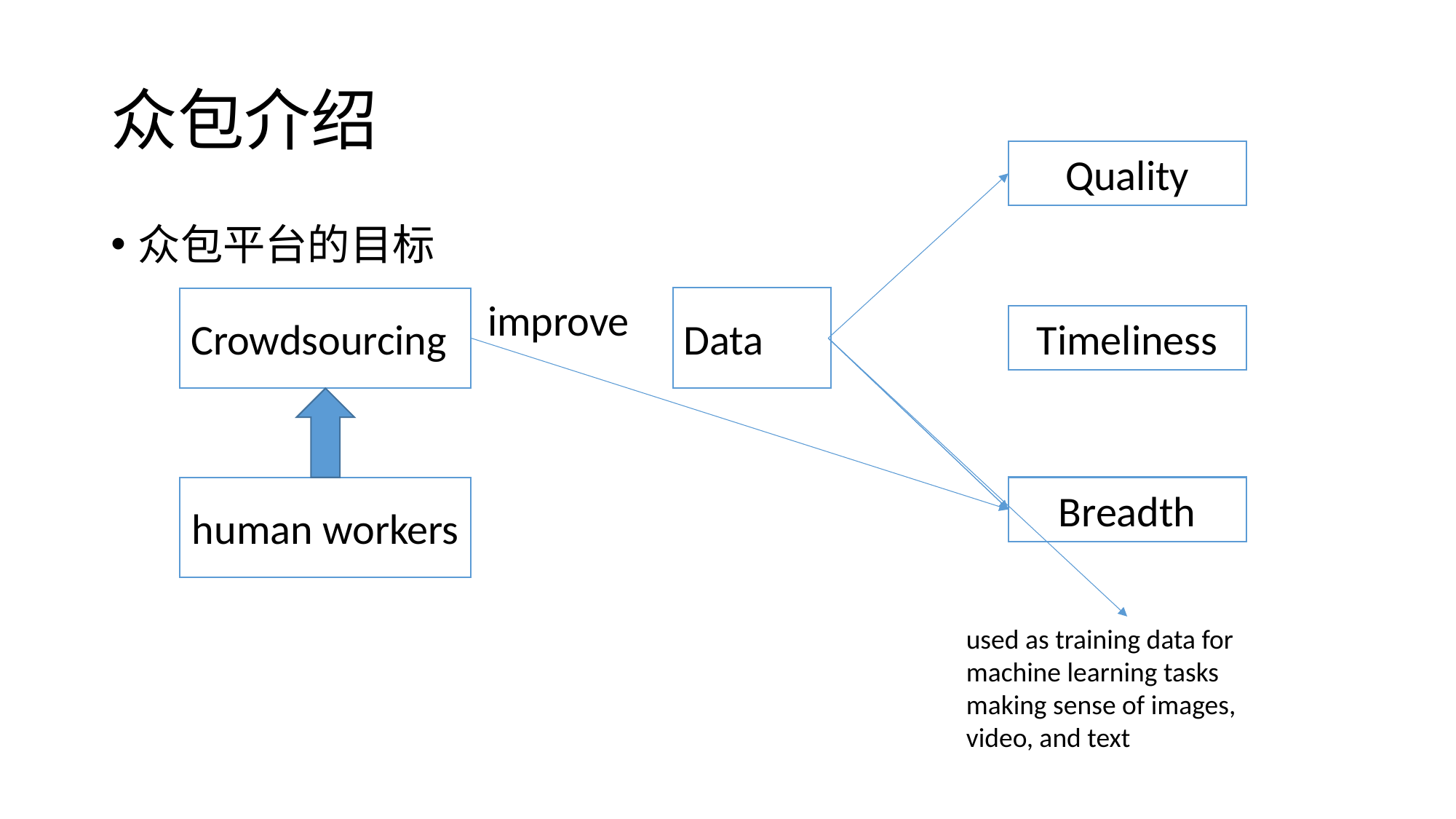

# 众包介绍
Quality
众包平台的目标
Data
Crowdsourcing
improve
Timeliness

Breadth
human workers
used as training data for machine learning tasks
making sense of images, video, and text